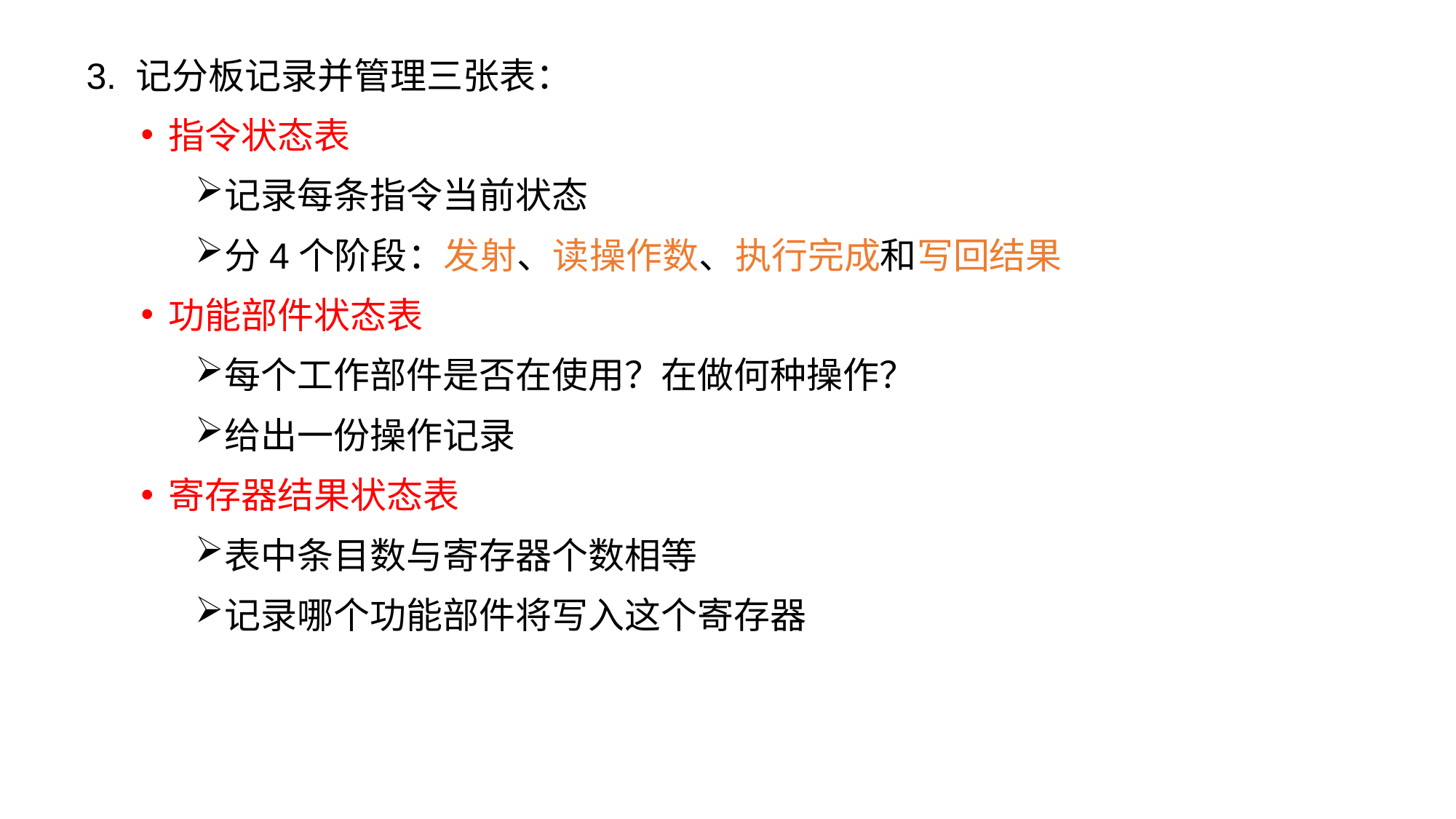

3. 记分板记录并管理三张表：
指令状态表
记录每条指令当前状态
分4个阶段：发射、读操作数、执行完成和写回结果
功能部件状态表
每个工作部件是否在使用？在做何种操作？
给出一份操作记录
寄存器结果状态表
表中条目数与寄存器个数相等
记录哪个功能部件将写入这个寄存器